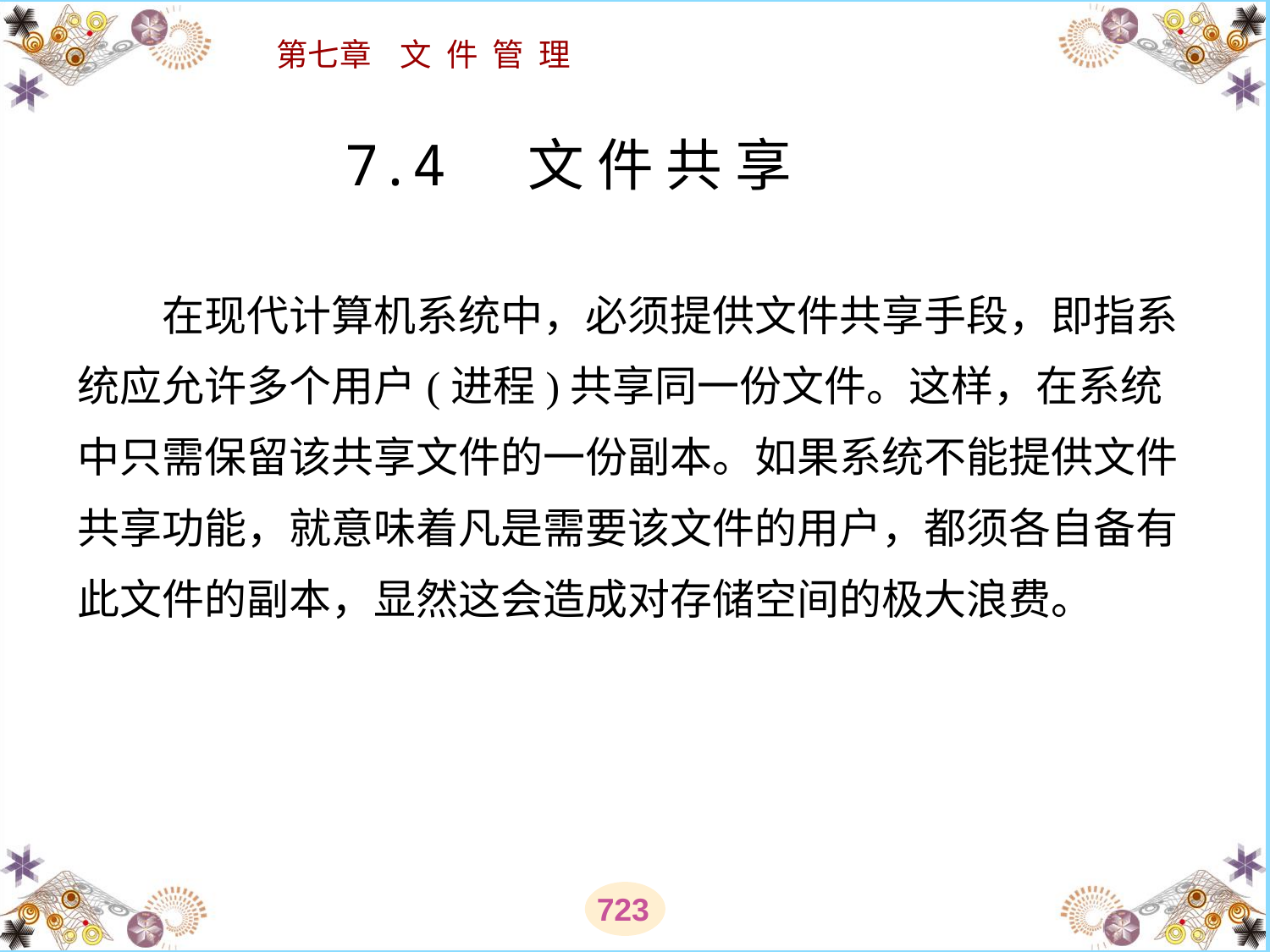

# 7.4  文 件 共 享 　　在现代计算机系统中，必须提供文件共享手段，即指系统应允许多个用户(进程)共享同一份文件。这样，在系统中只需保留该共享文件的一份副本。如果系统不能提供文件共享功能，就意味着凡是需要该文件的用户，都须各自备有此文件的副本，显然这会造成对存储空间的极大浪费。